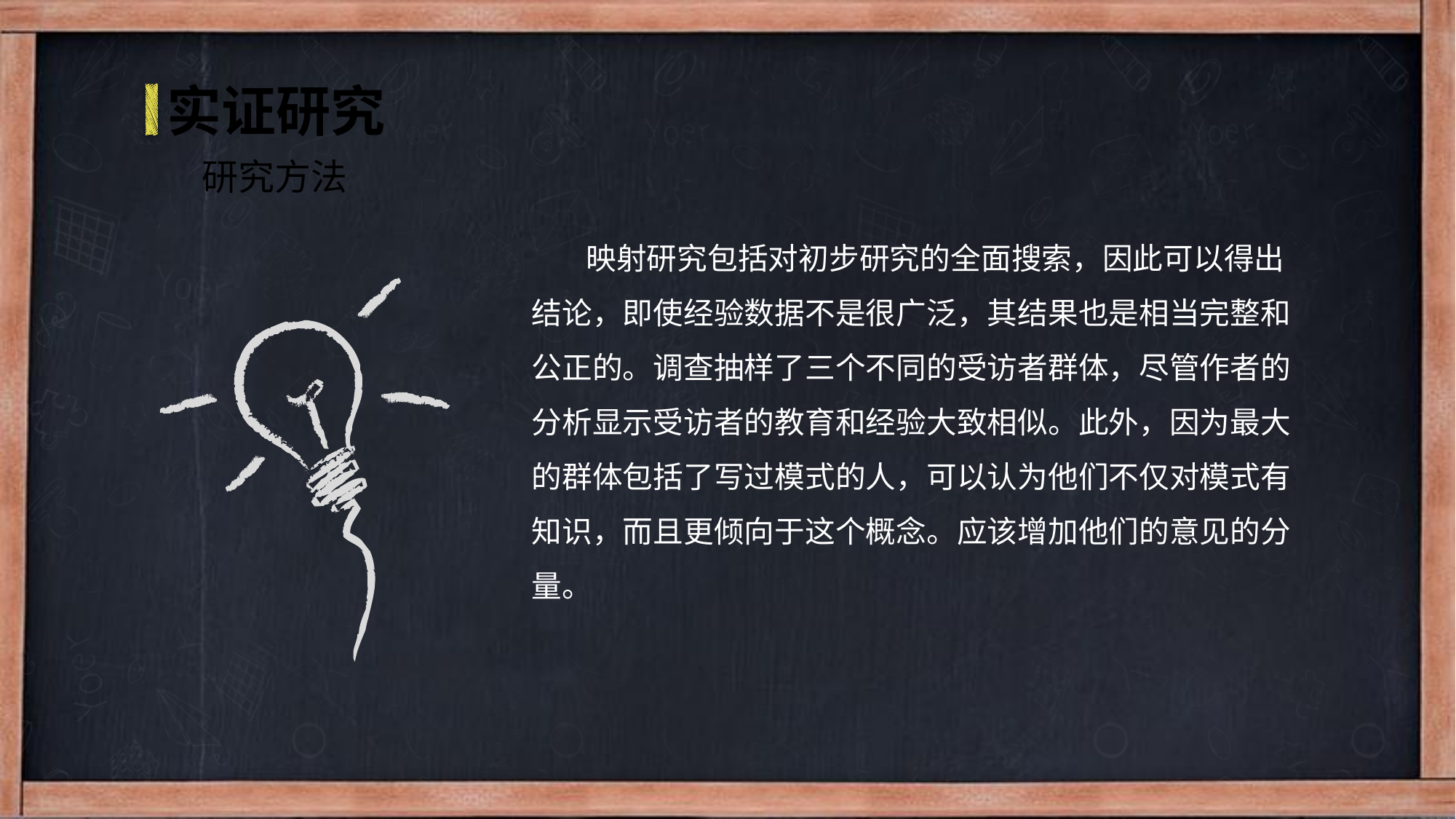

实证研究

研究方法
       映射研究包括对初步研究的全面搜索，因此可以得出结论，即使经验数据不是很广泛，其结果也是相当完整和公正的。调查抽样了三个不同的受访者群体，尽管作者的分析显示受访者的教育和经验大致相似。此外，因为最大的群体包括了写过模式的人，可以认为他们不仅对模式有知识，而且更倾向于这个概念。应该增加他们的意见的分量。